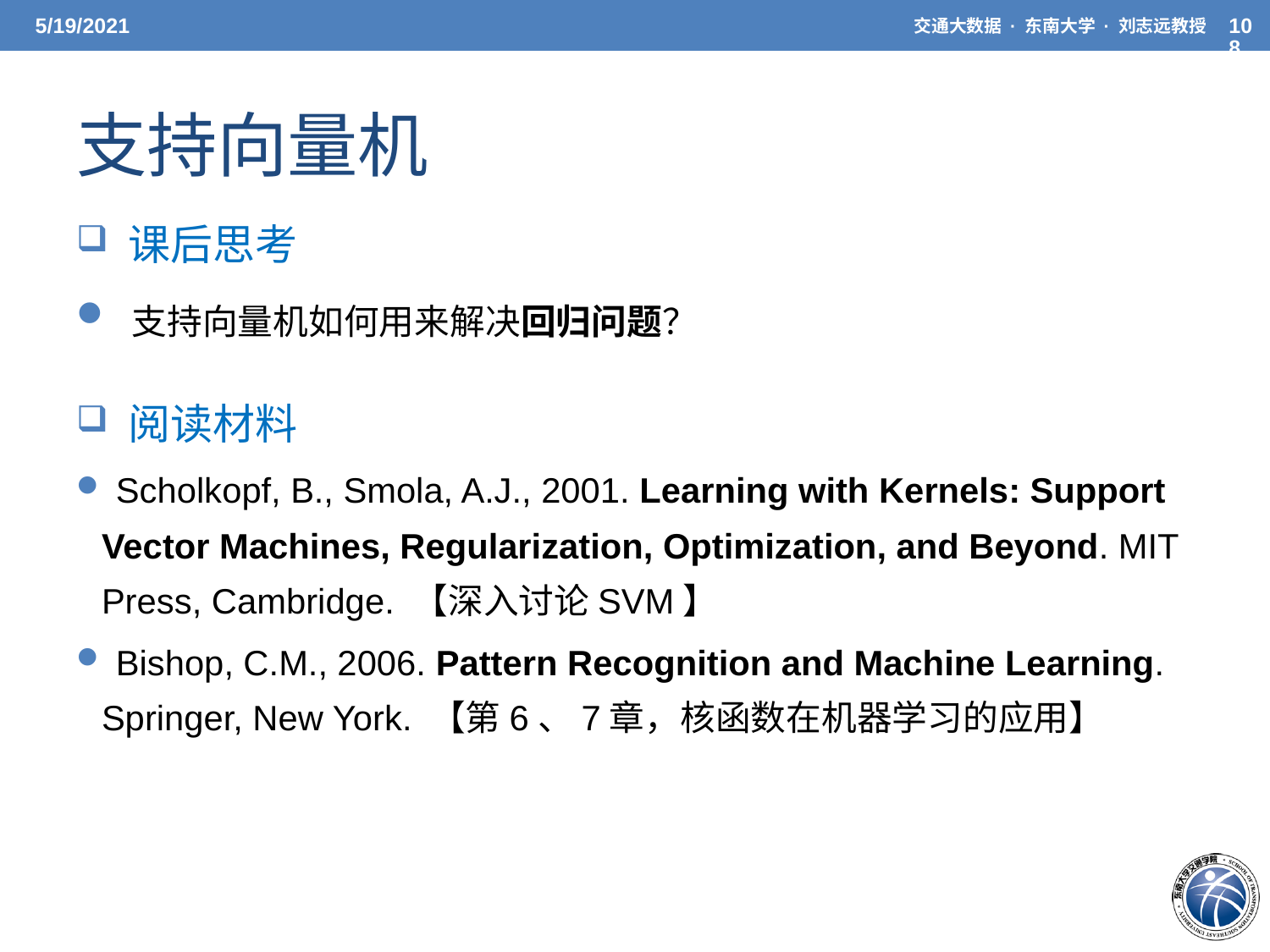

5/19/2021
交通大数据 · 东南大学 · 刘志远教授
108
# 支持向量机
 课后思考
 支持向量机如何用来解决回归问题？
 阅读材料
 Scholkopf, B., Smola, A.J., 2001. Learning with Kernels: Support Vector Machines, Regularization, Optimization, and Beyond. MIT Press, Cambridge. 【深入讨论SVM】
 Bishop, C.M., 2006. Pattern Recognition and Machine Learning. Springer, New York. 【第6、7章，核函数在机器学习的应用】